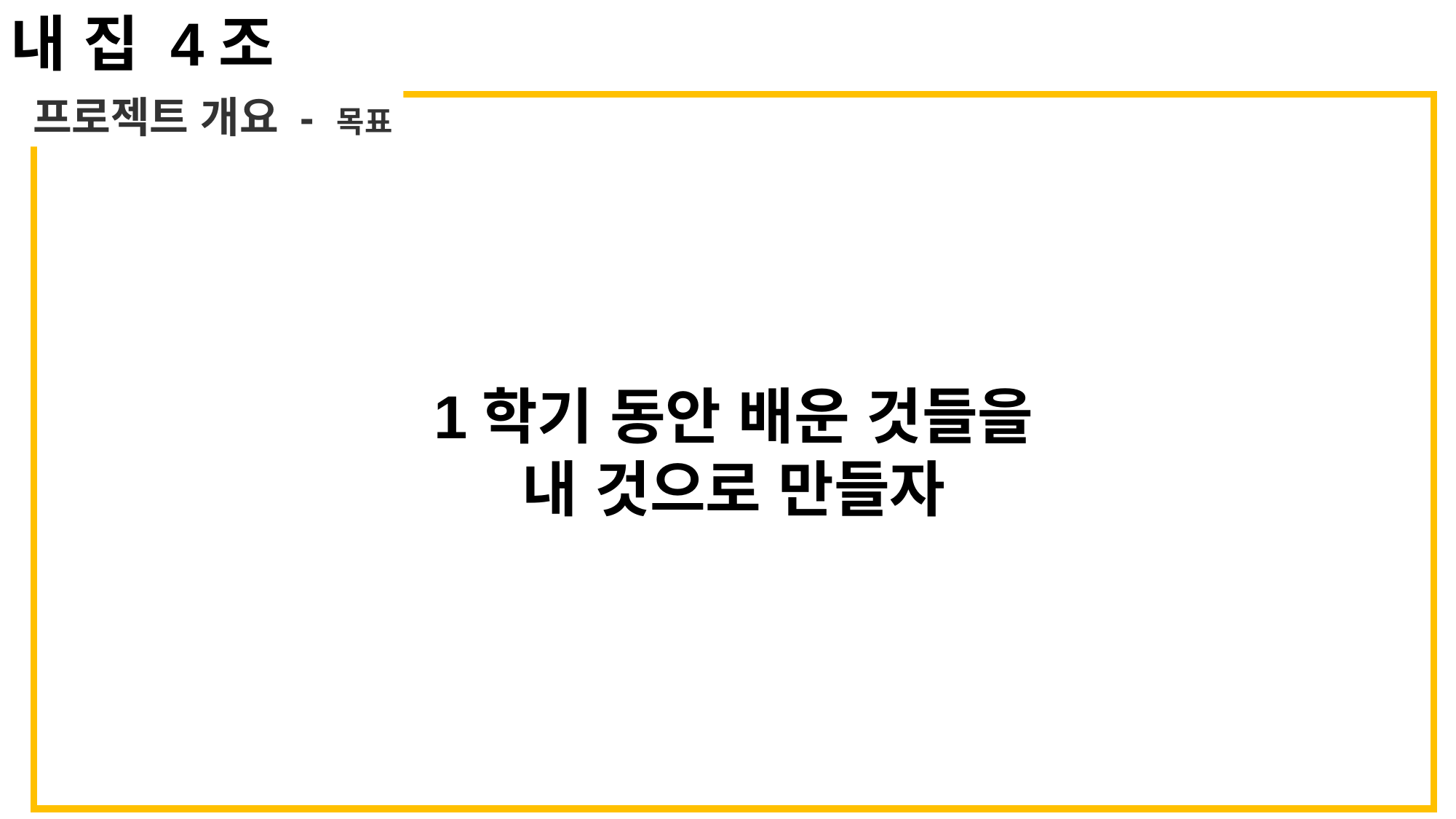

내 집 4조
프로젝트 개요 - 목표

1학기 동안 배운 것들을 내 것으로 만들자